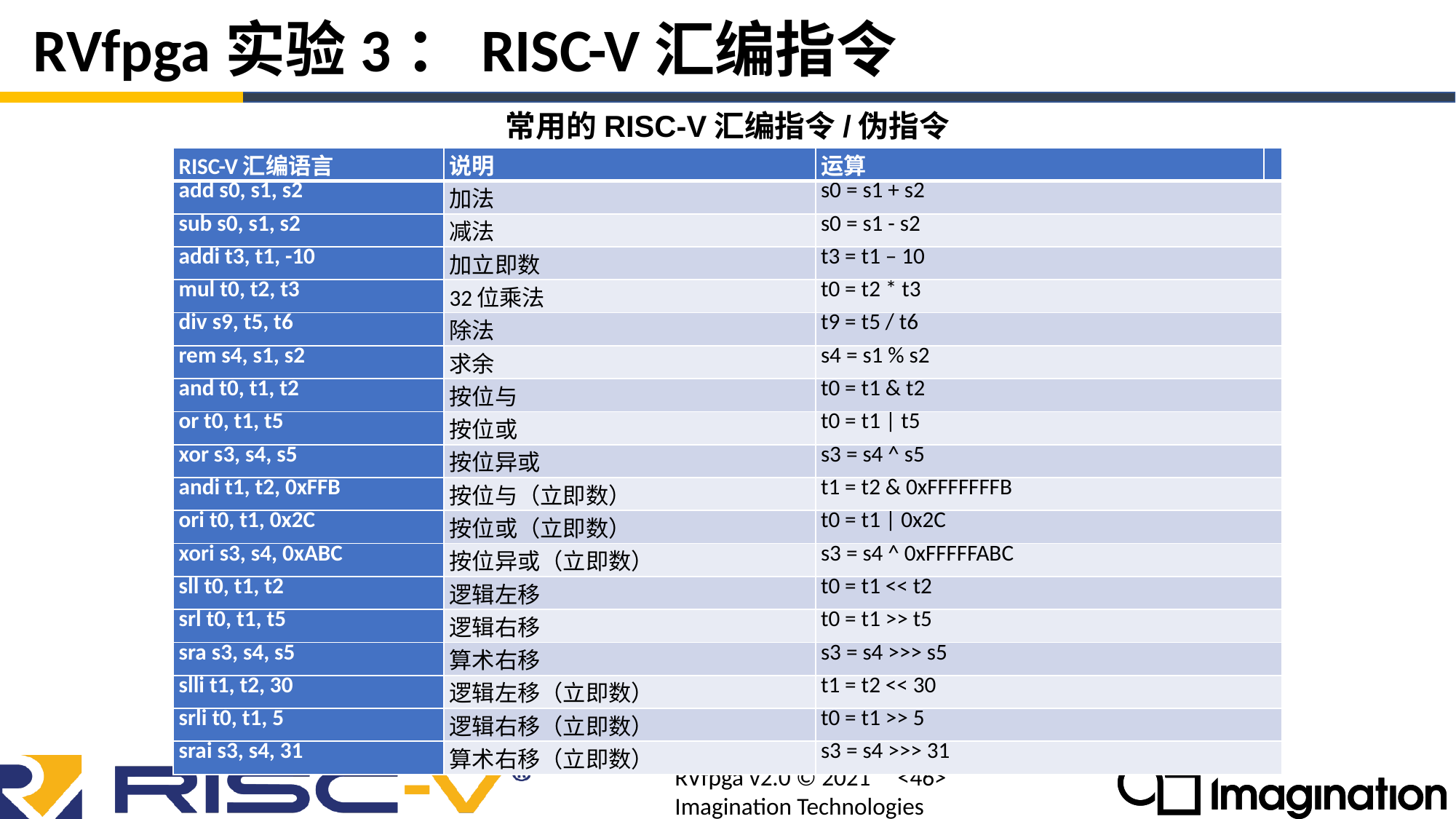

# RVfpga实验3：RISC-V汇编指令
常用的RISC-V汇编指令/伪指令
| RISC-V汇编语言 | 说明 | 运算 |  |
| --- | --- | --- | --- |
| add s0, s1, s2 | 加法 | s0 = s1 + s2 |  |
| sub s0, s1, s2 | 减法 | s0 = s1 - s2 |  |
| addi t3, t1, -10 | 加立即数 | t3 = t1 – 10 |  |
| mul t0, t2, t3 | 32位乘法 | t0 = t2 \* t3 |  |
| div s9, t5, t6 | 除法 | t9 = t5 / t6 |  |
| rem s4, s1, s2 | 求余 | s4 = s1 % s2 |  |
| and t0, t1, t2 | 按位与 | t0 = t1 & t2 |  |
| or t0, t1, t5 | 按位或 | t0 = t1 | t5 |  |
| xor s3, s4, s5 | 按位异或 | s3 = s4 ^ s5 |  |
| andi t1, t2, 0xFFB | 按位与（立即数） | t1 = t2 & 0xFFFFFFFB |  |
| ori t0, t1, 0x2C | 按位或（立即数） | t0 = t1 | 0x2C |  |
| xori s3, s4, 0xABC | 按位异或（立即数） | s3 = s4 ^ 0xFFFFFABC |  |
| sll t0, t1, t2 | 逻辑左移 | t0 = t1 << t2 |  |
| srl t0, t1, t5 | 逻辑右移 | t0 = t1 >> t5 |  |
| sra s3, s4, s5 | 算术右移 | s3 = s4 >>> s5 |  |
| slli t1, t2, 30 | 逻辑左移（立即数） | t1 = t2 << 30 |  |
| srli t0, t1, 5 | 逻辑右移（立即数） | t0 = t1 >> 5 |  |
| srai s3, s4, 31 | 算术右移（立即数） | s3 = s4 >>> 31 |  |